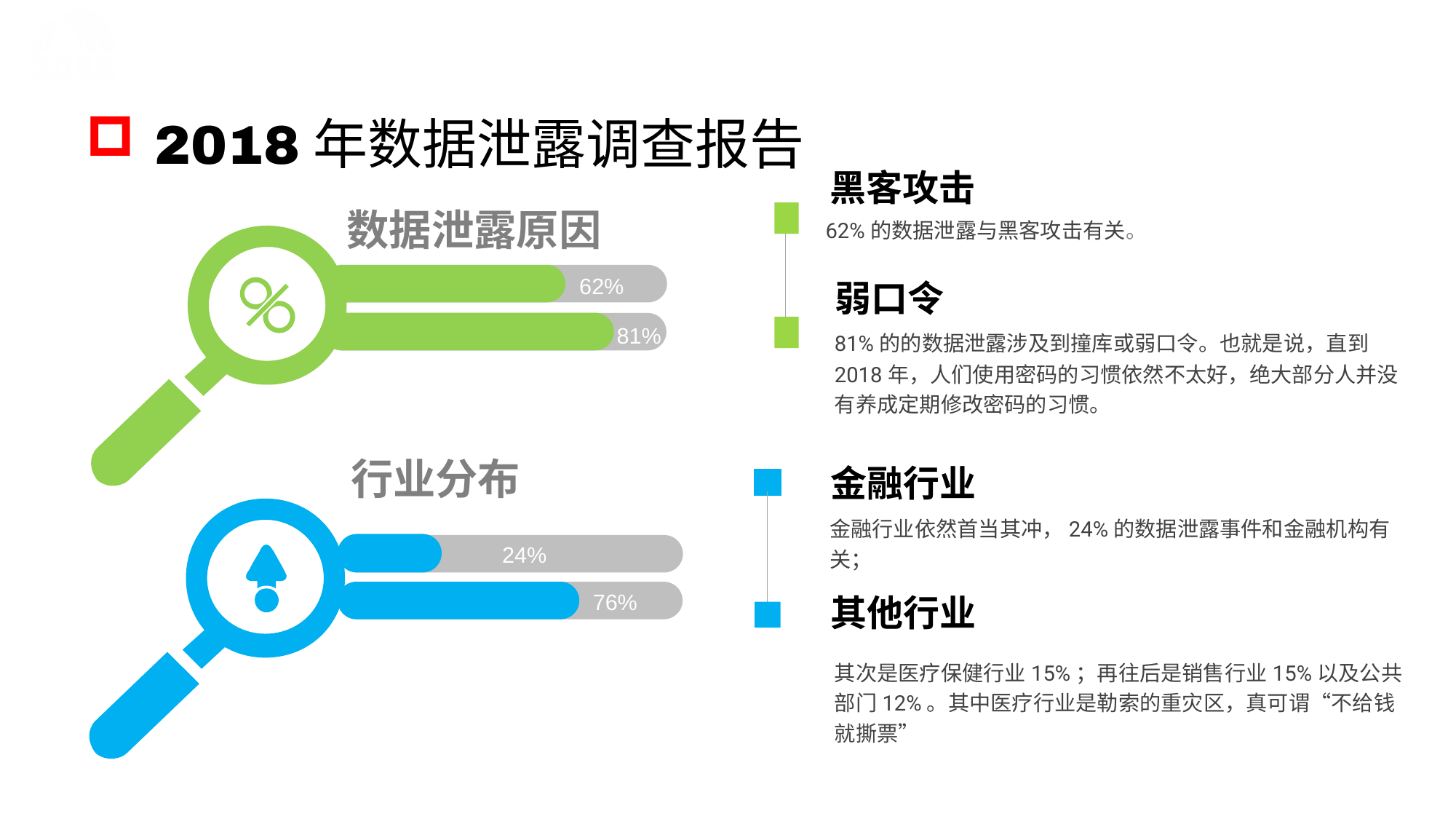

2018年数据泄露调查报告
黑客攻击
数据泄露原因

62%的数据泄露与黑客攻击有关。

62%

弱口令
81%

81%的的数据泄露涉及到撞库或弱口令。也就是说，直到2018年，人们使用密码的习惯依然不太好，绝大部分人并没有养成定期修改密码的习惯。
行业分布
金融行业

金融行业依然首当其冲，24%的数据泄露事件和金融机构有关；
24%

76%

其他行业

其次是医疗保健行业15%；再往后是销售行业15%以及公共部门12%。其中医疗行业是勒索的重灾区，真可谓“不给钱就撕票”